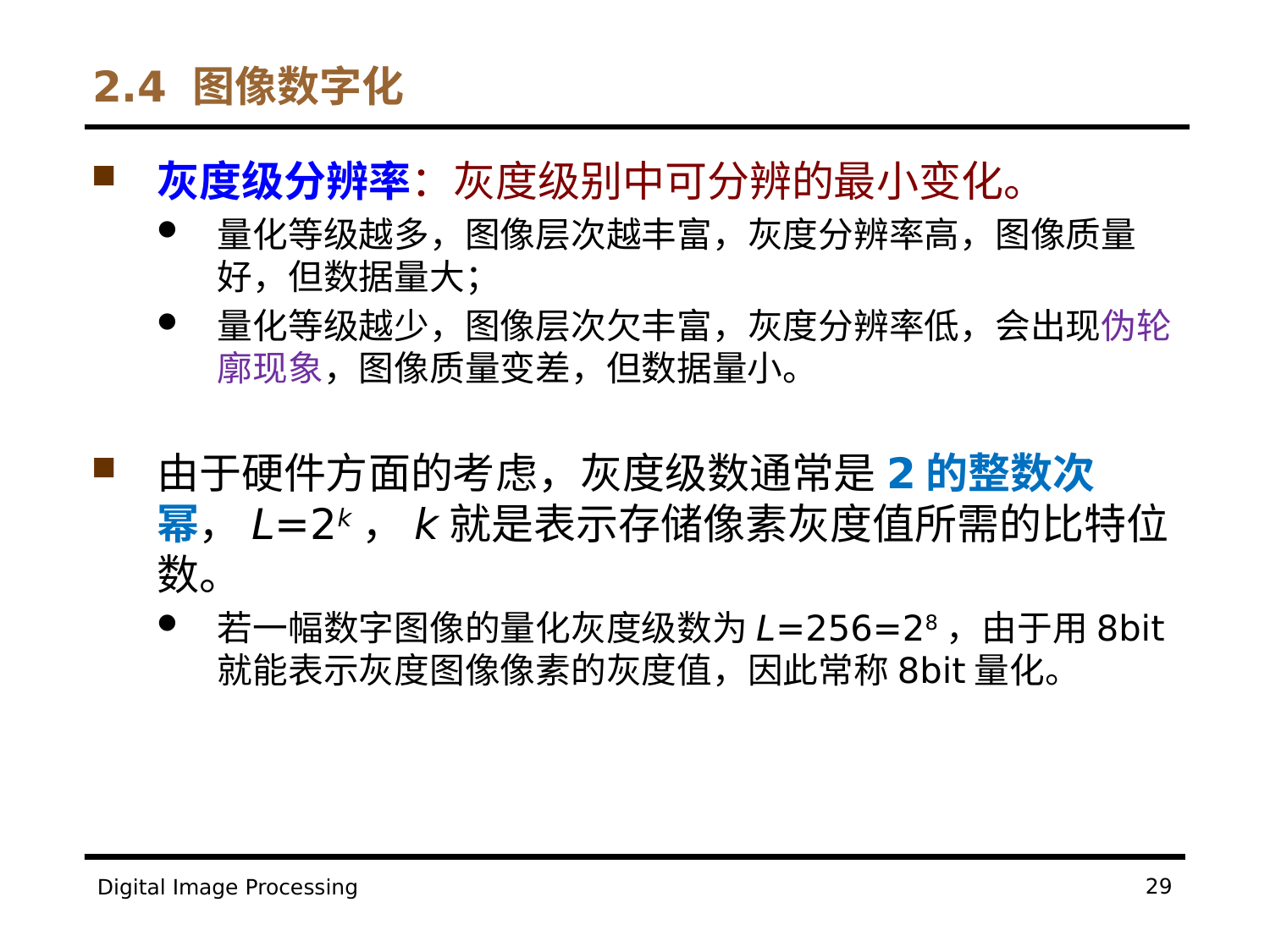

# 2.4 图像数字化
灰度级分辨率：灰度级别中可分辨的最小变化。
量化等级越多，图像层次越丰富，灰度分辨率高，图像质量好，但数据量大；
量化等级越少，图像层次欠丰富，灰度分辨率低，会出现伪轮廓现象，图像质量变差，但数据量小。

由于硬件方面的考虑，灰度级数通常是2的整数次幂，L=2k，k就是表示存储像素灰度值所需的比特位数。
若一幅数字图像的量化灰度级数为L=256=28，由于用8bit就能表示灰度图像像素的灰度值，因此常称8bit量化。
29
Digital Image Processing